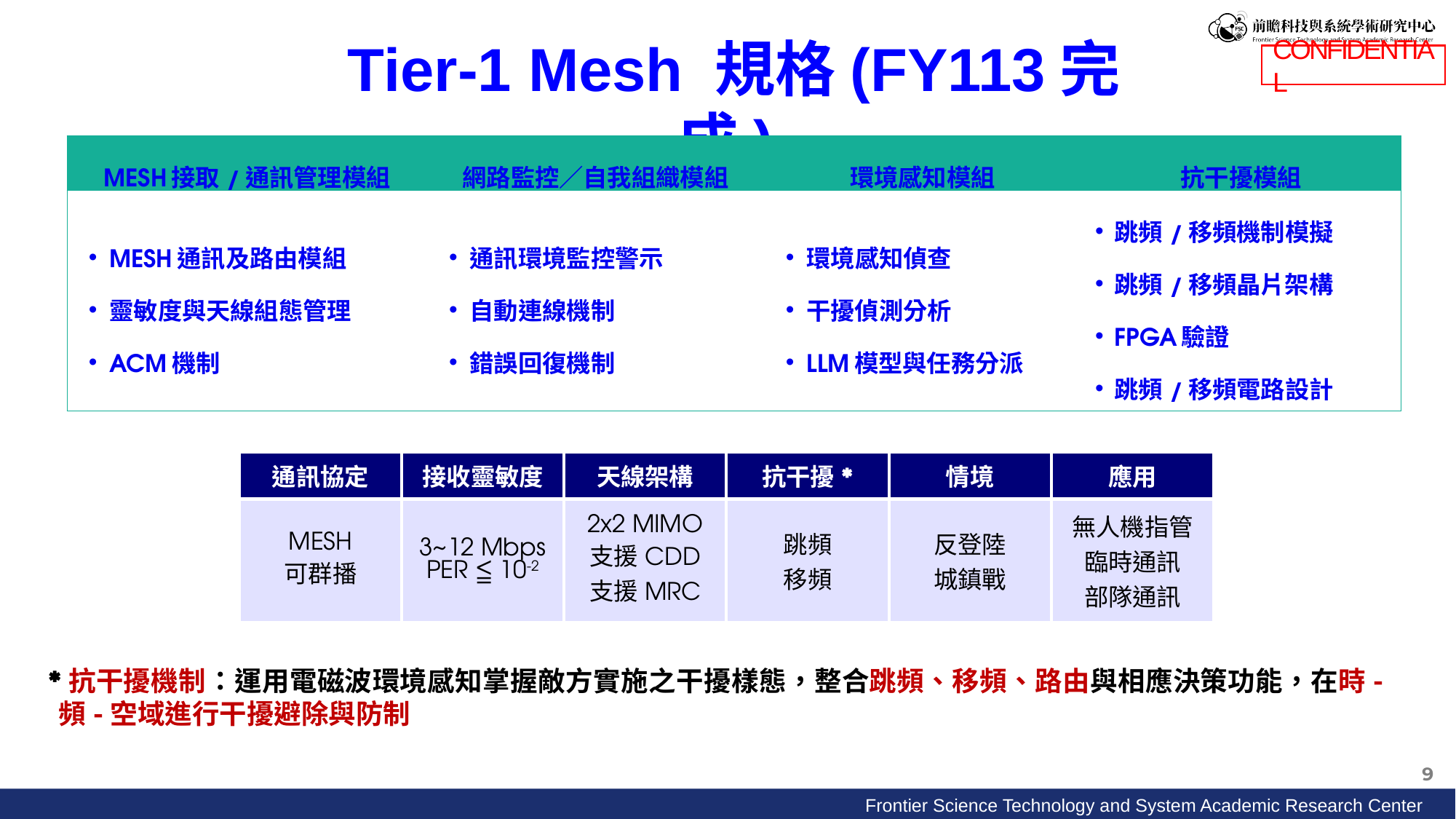

Tier-1 Mesh 規格(FY113完成)
| MESH接取/通訊管理模組 | 網路監控／自我組織模組 | 環境感知模組 | 抗干擾模組 |
| --- | --- | --- | --- |
| MESH通訊及路由模組 靈敏度與天線組態管理 ACM機制 | 通訊環境監控警示 自動連線機制 錯誤回復機制 | 環境感知偵查 干擾偵測分析 LLM模型與任務分派 | 跳頻/移頻機制模擬 跳頻/移頻晶片架構 FPGA驗證 跳頻/移頻電路設計 |
| 通訊協定 | 接收靈敏度 | 天線架構 | 抗干擾\* | 情境 | 應用 |
| --- | --- | --- | --- | --- | --- |
| MESH 可群播 | 3~12 Mbps PER ≦ 10-2 | 2x2 MIMO 支援CDD 支援MRC | 跳頻 移頻 | 反登陸 城鎮戰 | 無人機指管 臨時通訊 部隊通訊 |
*抗干擾機制：運用電磁波環境感知掌握敵方實施之干擾樣態，整合跳頻、移頻、路由與相應決策功能，在時-頻-空域進行干擾避除與防制